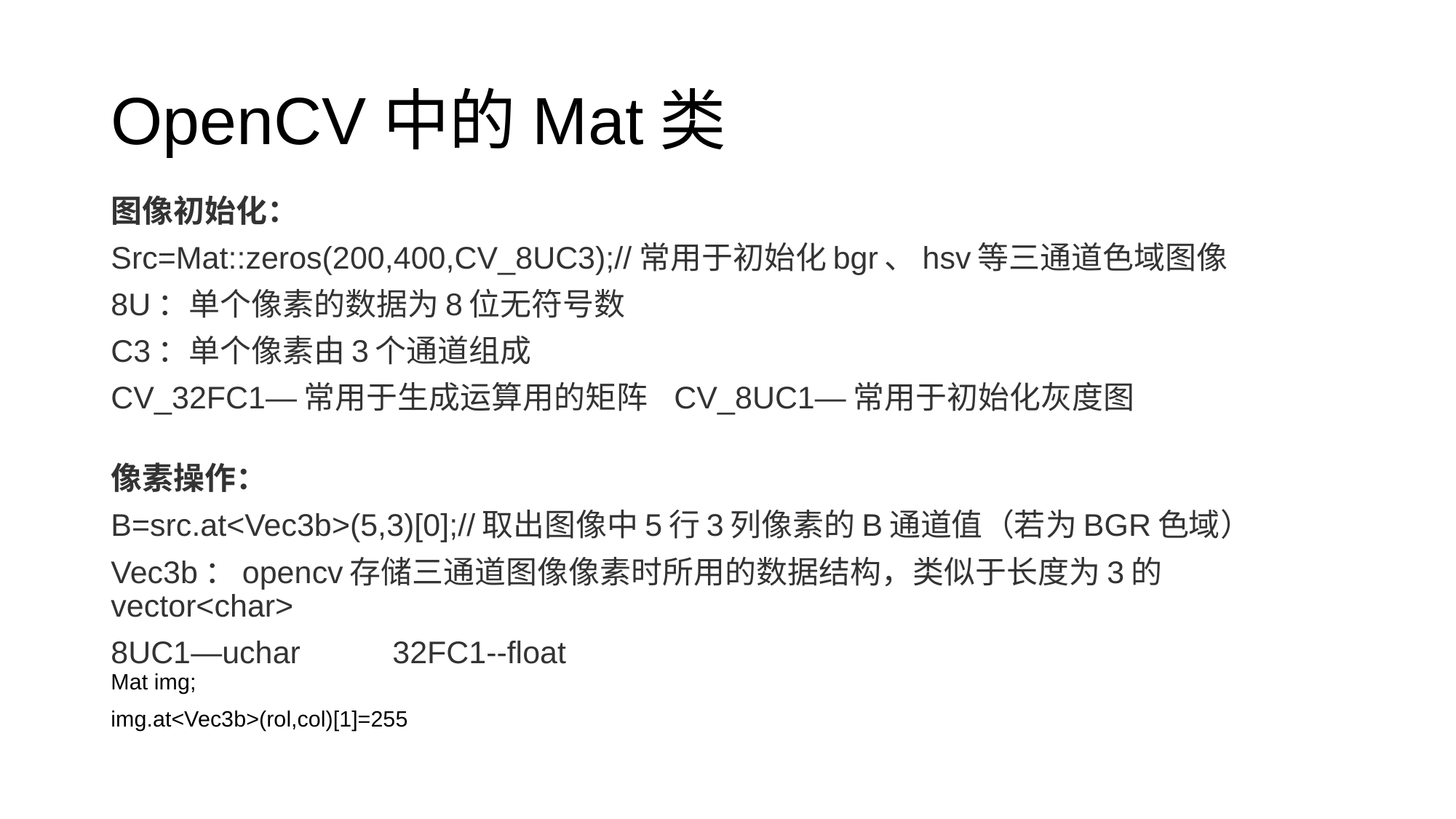

# OpenCV中的Mat类
图像初始化：
Src=Mat::zeros(200,400,CV_8UC3);//常用于初始化bgr、hsv等三通道色域图像
8U：单个像素的数据为8位无符号数
C3：单个像素由3个通道组成
CV_32FC1—常用于生成运算用的矩阵	CV_8UC1—常用于初始化灰度图
像素操作：
B=src.at<Vec3b>(5,3)[0];//取出图像中5行3列像素的B通道值（若为BGR色域）
Vec3b：opencv存储三通道图像像素时所用的数据结构，类似于长度为3的vector<char>
8UC1—uchar	32FC1--float
Mat img;
img.at<Vec3b>(rol,col)[1]=255